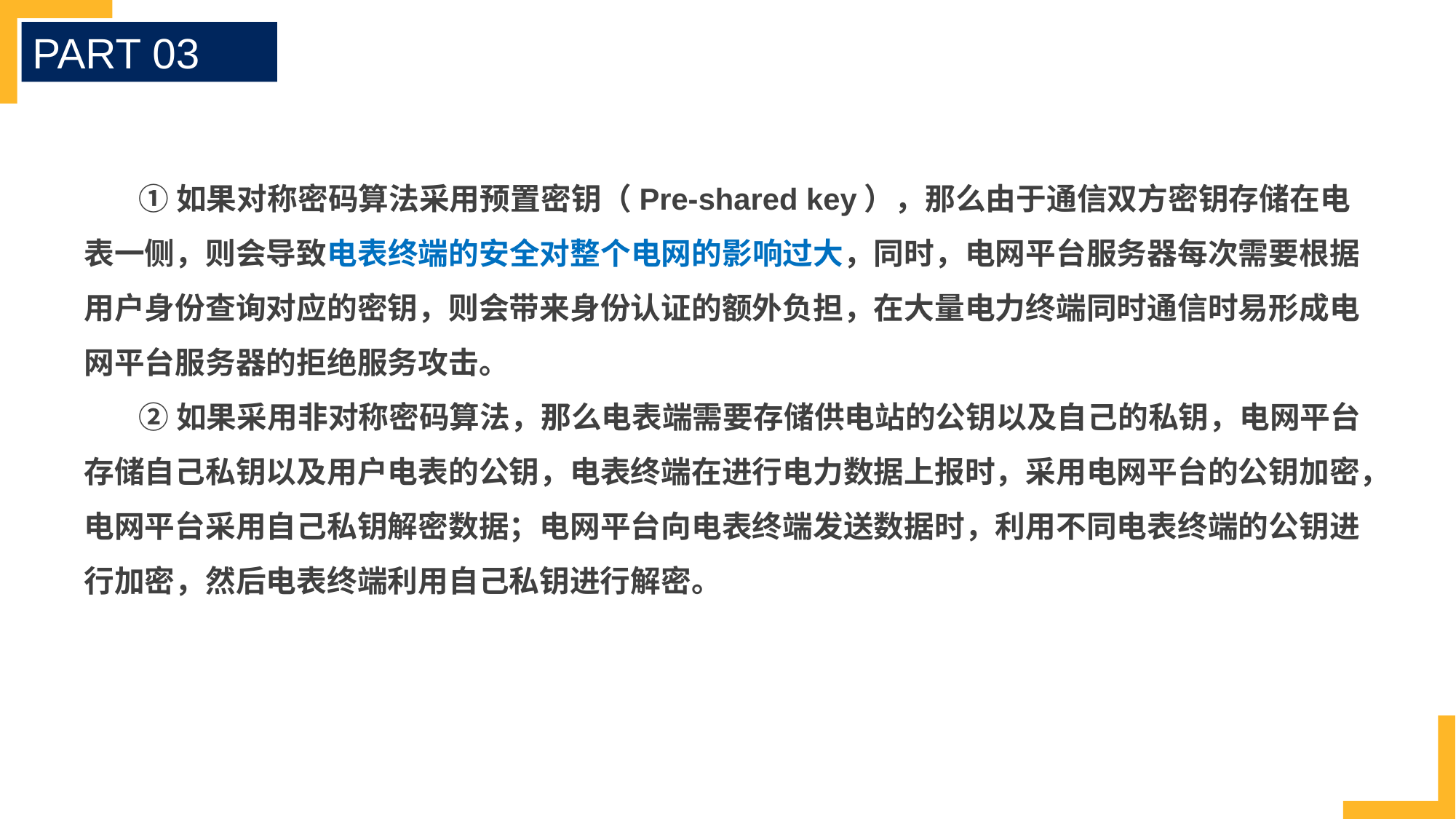

PART 03
①如果对称密码算法采用预置密钥（Pre-shared key），那么由于通信双方密钥存储在电表一侧，则会导致电表终端的安全对整个电网的影响过大，同时，电网平台服务器每次需要根据用户身份查询对应的密钥，则会带来身份认证的额外负担，在大量电力终端同时通信时易形成电网平台服务器的拒绝服务攻击。
②如果采用非对称密码算法，那么电表端需要存储供电站的公钥以及自己的私钥，电网平台存储自己私钥以及用户电表的公钥，电表终端在进行电力数据上报时，采用电网平台的公钥加密，电网平台采用自己私钥解密数据；电网平台向电表终端发送数据时，利用不同电表终端的公钥进行加密，然后电表终端利用自己私钥进行解密。